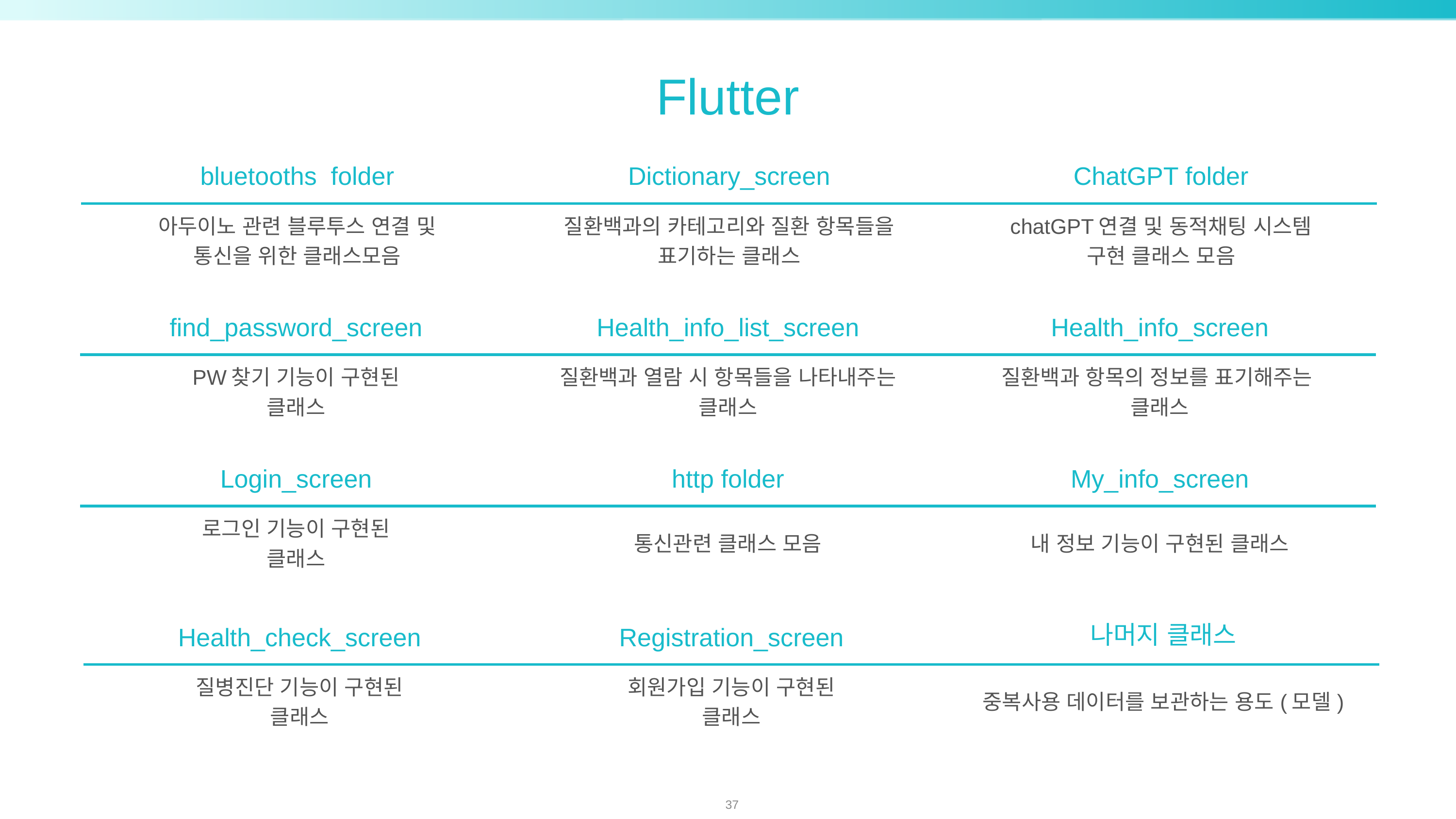

Flutter
| bluetooths folder | Dictionary\_screen | ChatGPT folder |
| --- | --- | --- |
| 아두이노 관련 블루투스 연결 및 통신을 위한 클래스모음 | 질환백과의 카테고리와 질환 항목들을 표기하는 클래스 | chatGPT연결 및 동적채팅 시스템 구현 클래스 모음 |

| find\_password\_screen | Health\_info\_list\_screen | Health\_info\_screen |
| --- | --- | --- |
| PW찾기 기능이 구현된 클래스 | 질환백과 열람 시 항목들을 나타내주는 클래스 | 질환백과 항목의 정보를 표기해주는 클래스 |
| Login\_screen | http folder | My\_info\_screen |
| --- | --- | --- |
| 로그인 기능이 구현된 클래스 | 통신관련 클래스 모음 | 내 정보 기능이 구현된 클래스 |
| Health\_check\_screen | Registration\_screen | 나머지 클래스 |
| --- | --- | --- |
| 질병진단 기능이 구현된 클래스 | 회원가입 기능이 구현된 클래스 | 중복사용 데이터를 보관하는 용도(모델) |
37